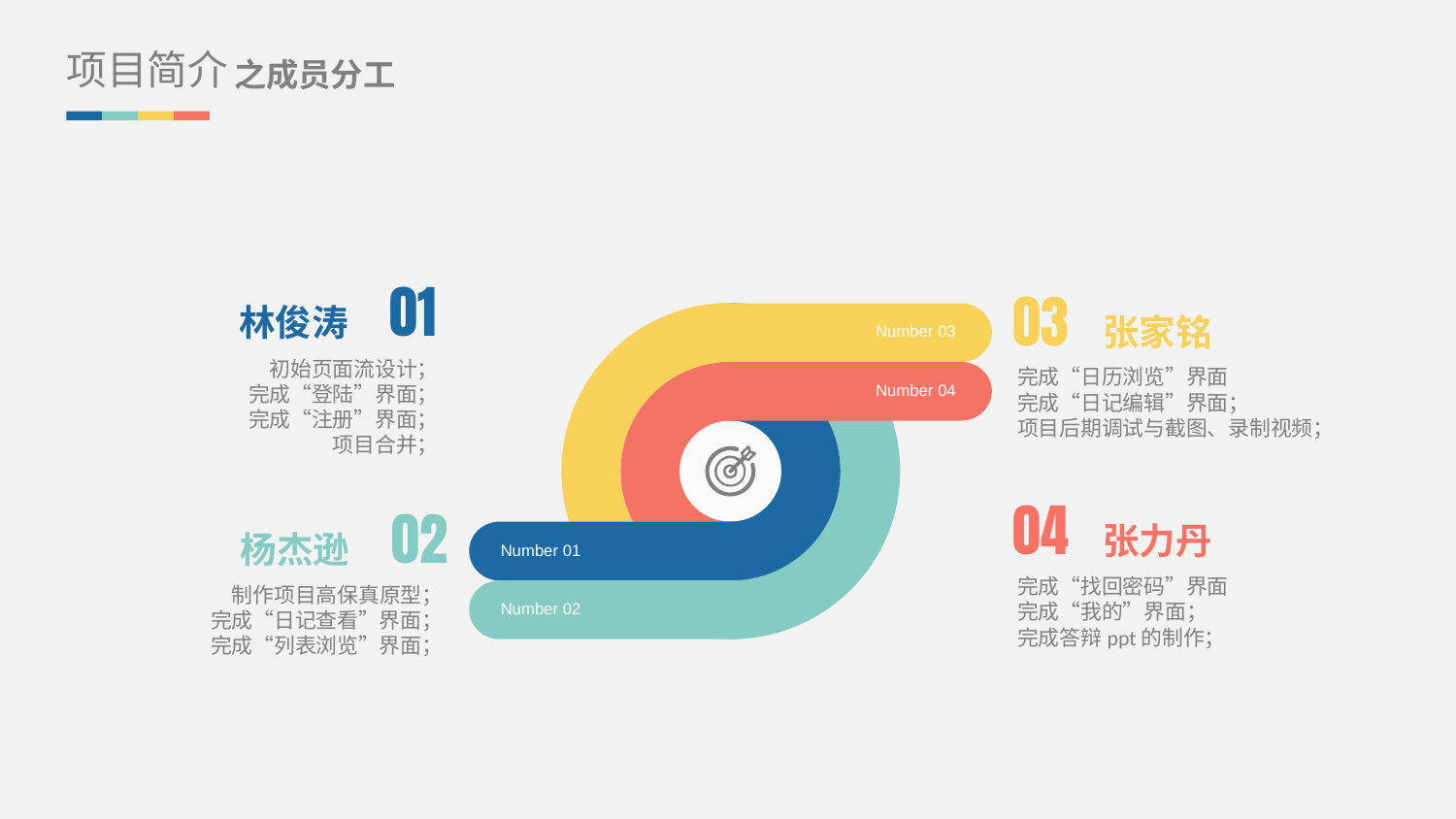

项目简介
之成员分工

林俊涛    01
03  张家铭

Number 03
Number 04
04  张力丹
杨杰逊    02
Number 01
Number 02
初始页面流设计；
完成“登陆”界面；
完成“注册”界面；
项目合并；
完成“日历浏览”界面
完成“日记编辑”界面；
项目后期调试与截图、录制视频；
完成“找回密码”界面
完成“我的”界面；
完成答辩ppt的制作；
制作项目高保真原型；
完成“日记查看”界面；
完成“列表浏览”界面；